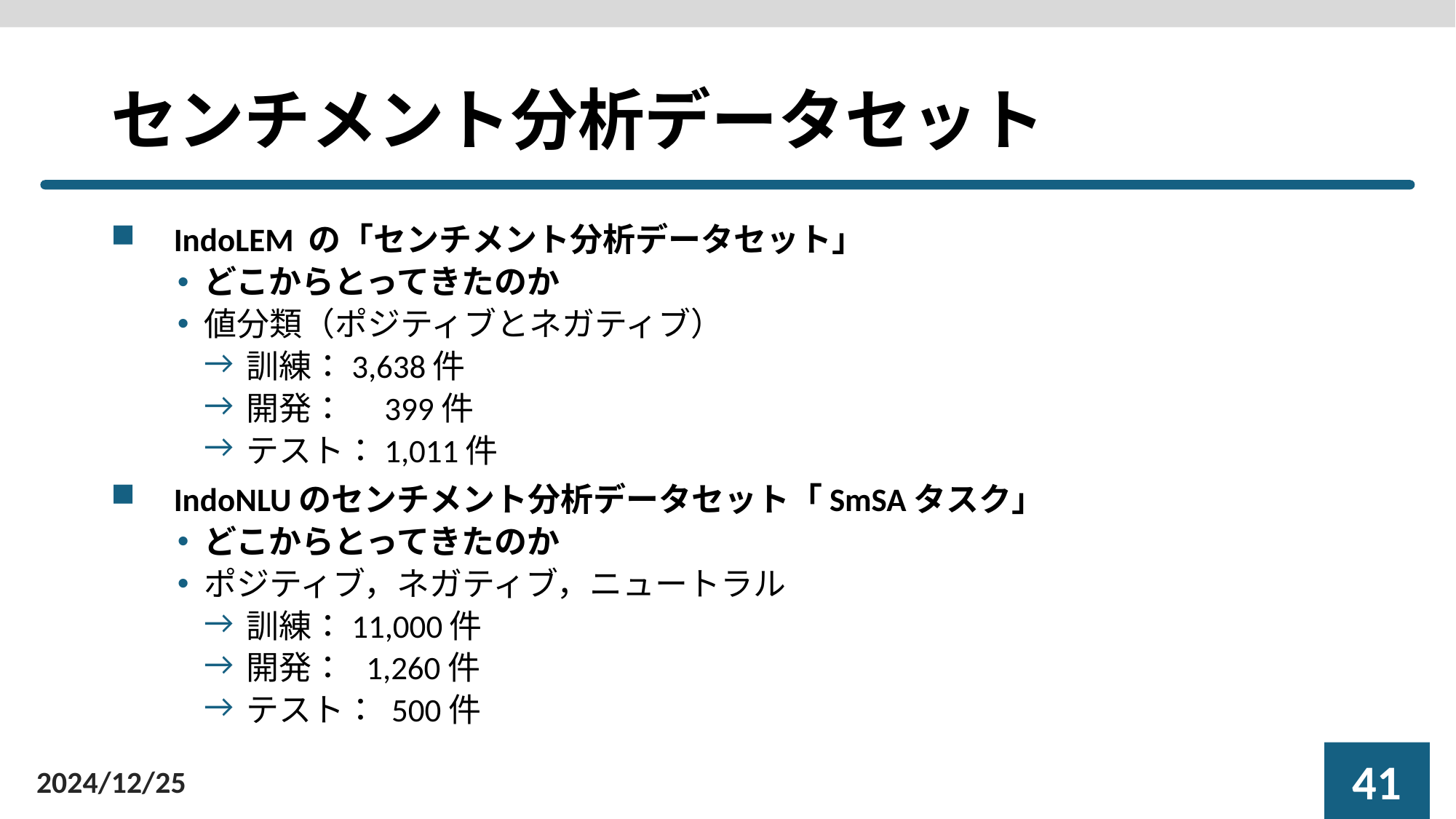

# センチメント分析データセット

IndoLEM の「センチメント分析データセット」
どこからとってきたのか
値分類（ポジティブとネガティブ）
訓練：3,638件
開発：　399件
テスト：1,011件
IndoNLUのセンチメント分析データセット「SmSAタスク」
どこからとってきたのか
ポジティブ，ネガティブ，ニュートラル
訓練：11,000件
開発：  1,260件
テスト： 500件
41
2024/12/25